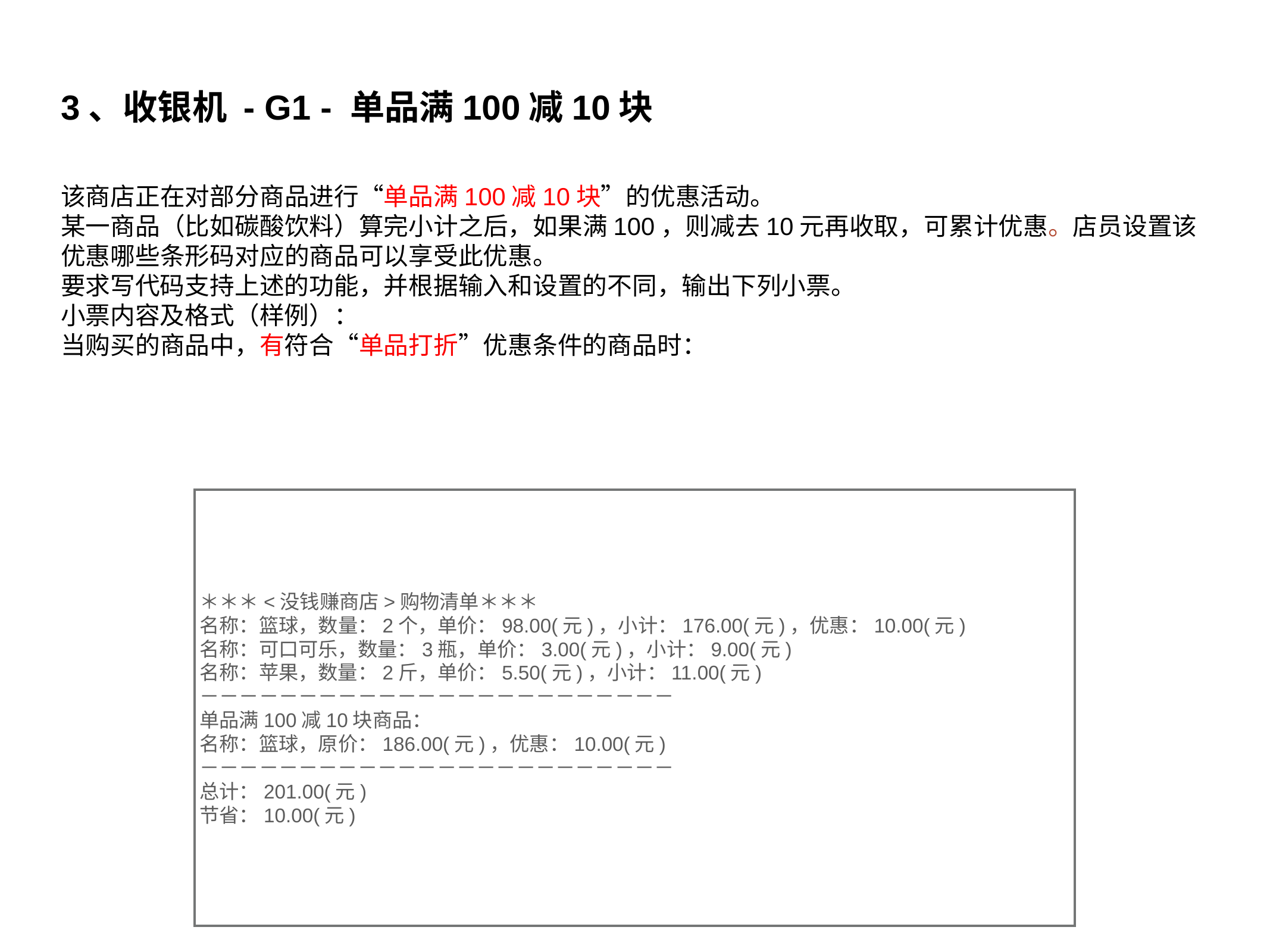

# 3、收银机 - G1 - 单品满100减10块

该商店正在对部分商品进行“单品满100减10块”的优惠活动。
某一商品（比如碳酸饮料）算完小计之后，如果满100，则减去10元再收取，可累计优惠。店员设置该优惠哪些条形码对应的商品可以享受此优惠。
要求写代码支持上述的功能，并根据输入和设置的不同，输出下列小票。
小票内容及格式（样例）：
当购买的商品中，有符合“单品打折”优惠条件的商品时：
＊＊＊<没钱赚商店>购物清单＊＊＊
名称：篮球，数量：2个，单价：98.00(元)，小计：176.00(元)，优惠：10.00(元)
名称：可口可乐，数量：3瓶，单价：3.00(元)，小计：9.00(元)
名称：苹果，数量：2斤，单价：5.50(元)，小计：11.00(元)
－－－－－－－－－－－－－－－－－－－－－－－－
单品满100减10块商品：
名称：篮球，原价：186.00(元)，优惠：10.00(元)
－－－－－－－－－－－－－－－－－－－－－－－－
总计：201.00(元)
节省：10.00(元)